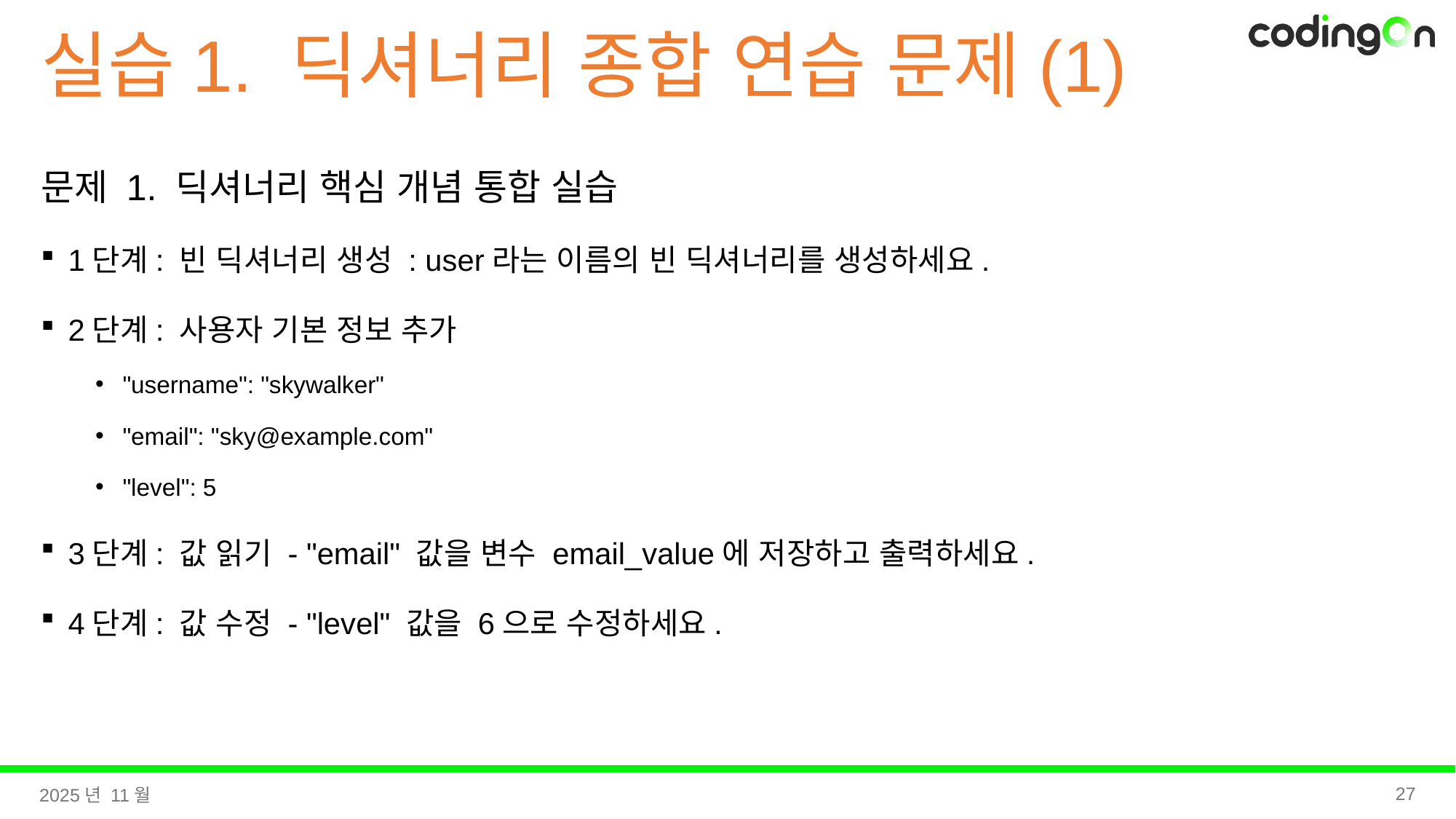

실습1. 딕셔너리 종합 연습 문제(1)
문제 1. 딕셔너리 핵심 개념 통합 실습
1단계: 빈 딕셔너리 생성 : user라는 이름의 빈 딕셔너리를 생성하세요.
2단계: 사용자 기본 정보 추가
"username": "skywalker"
"email": "sky@example.com"
"level": 5
3단계: 값 읽기 - "email" 값을 변수 email_value에 저장하고 출력하세요.
4단계: 값 수정 - "level" 값을 6으로 수정하세요.
27
2025년 11월